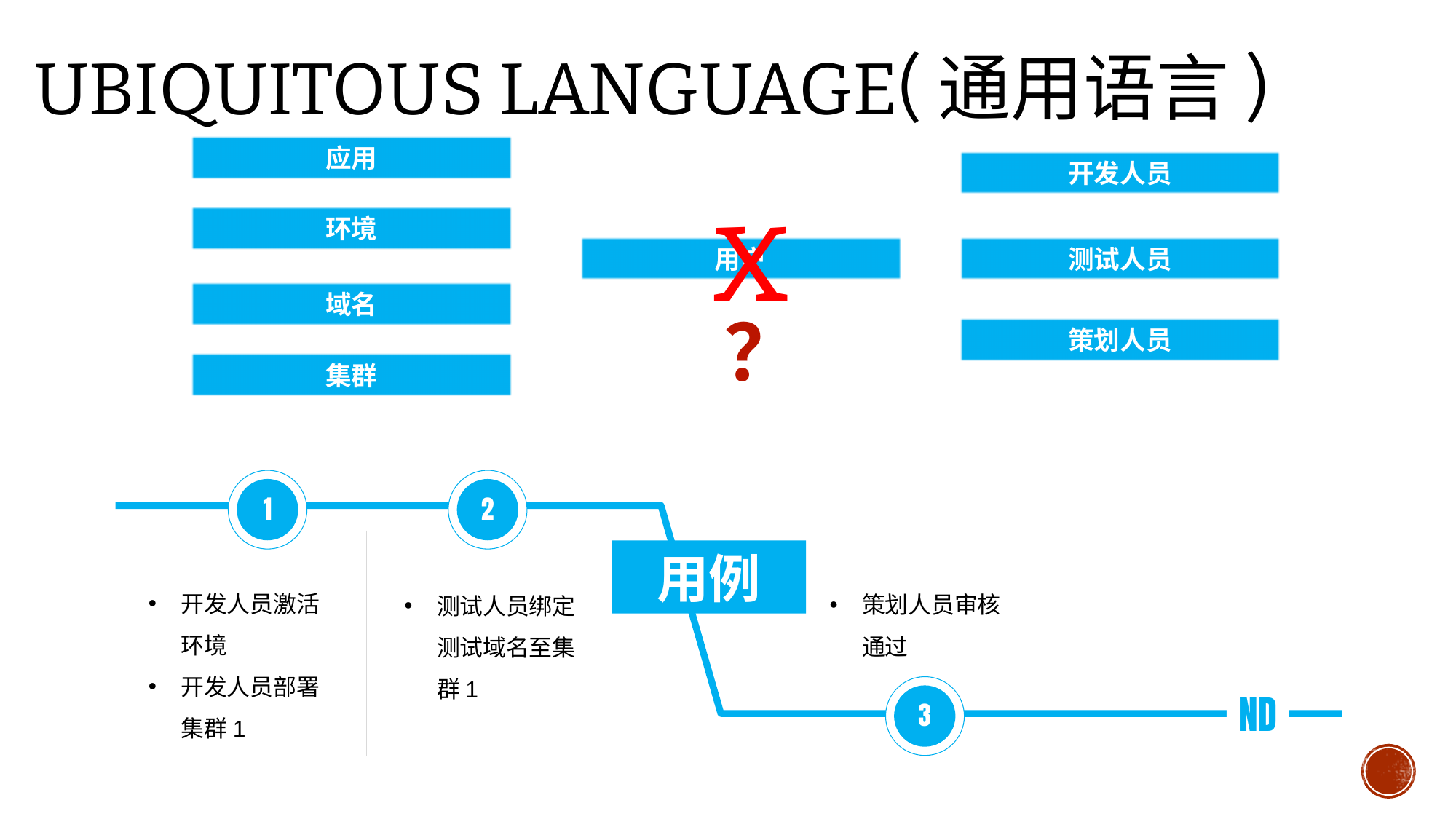

# Ubiquitous Language(通用语言)
应用
开发人员
x
环境
用户
测试人员
域名
？
策划人员
集群

1
2

用例
开发人员激活环境
开发人员部署集群1
策划人员审核通过
测试人员绑定测试域名至集群1

3
ND